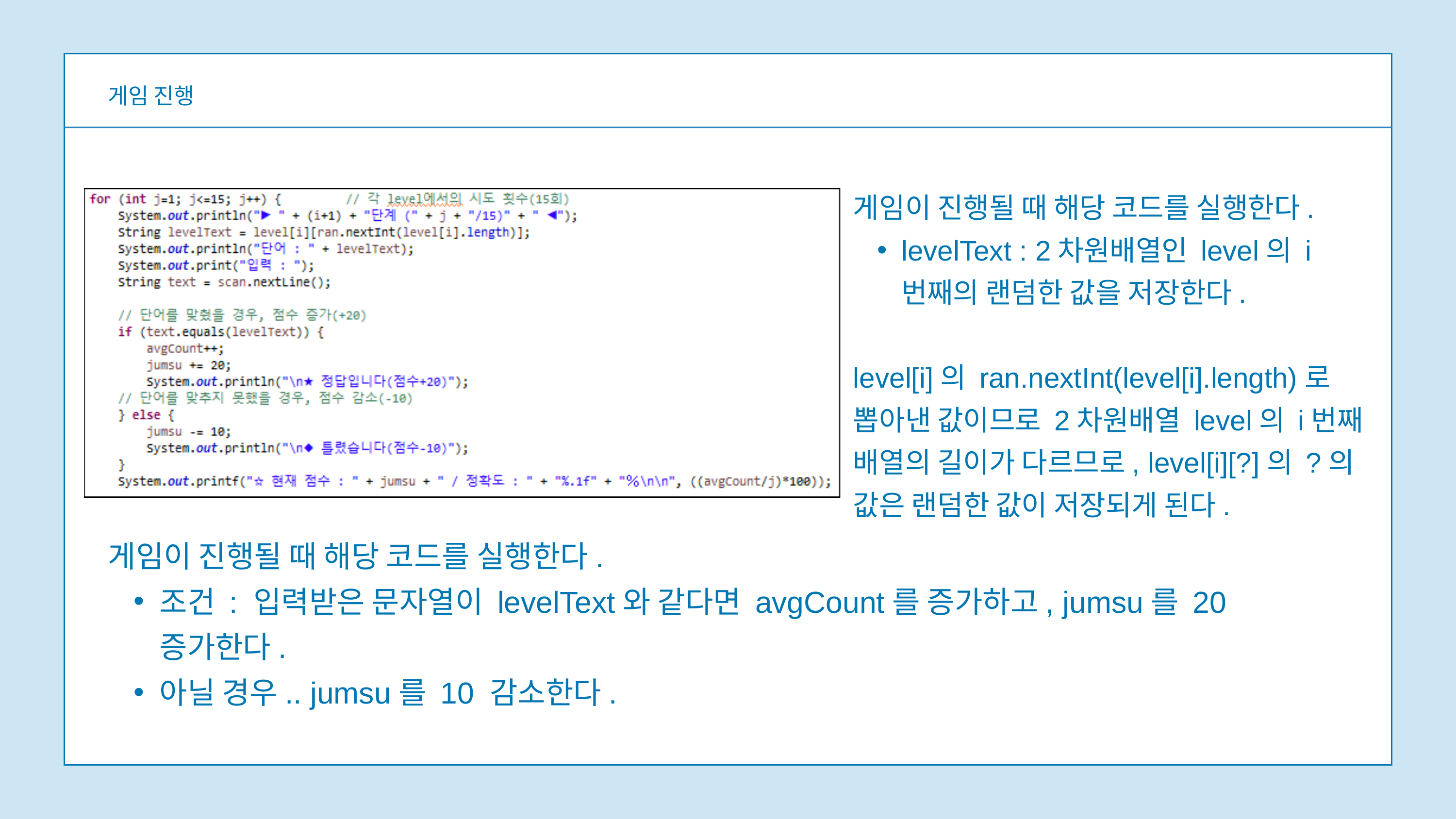

게임 진행

게임이 진행될 때 해당 코드를 실행한다.
levelText : 2차원배열인 level의 i번째의 랜덤한 값을 저장한다.

level[i]의 ran.nextInt(level[i].length)로 뽑아낸 값이므로 2차원배열 level의 i번째 배열의 길이가 다르므로, level[i][?]의 ?의 값은 랜덤한 값이 저장되게 된다.

게임이 진행될 때 해당 코드를 실행한다.
조건 : 입력받은 문자열이 levelText와 같다면 avgCount를 증가하고, jumsu를 20 증가한다.
아닐 경우.. jumsu를 10 감소한다.